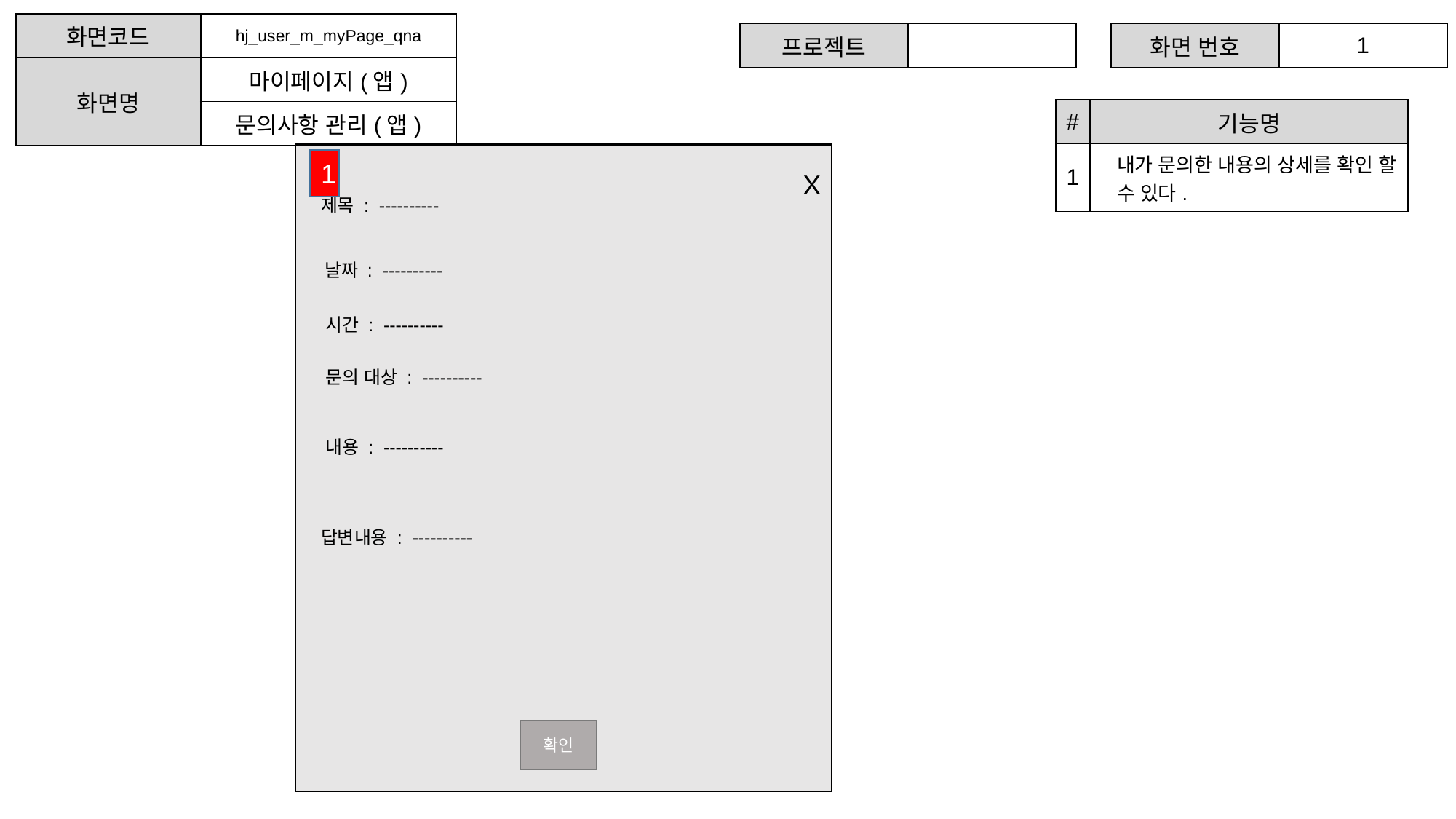

| 화면코드 | hj\_user\_m\_myPage\_qna |
| --- | --- |
| 화면명 | 마이페이지(앱) |
|  | 문의사항 관리(앱) |
| 프로젝트 |  |
| --- | --- |
| 화면 번호 | 1 |
| --- | --- |
| # | 기능명 |
| --- | --- |
| 1 | 내가 문의한 내용의 상세를 확인 할 수 있다. |

세미나존

1
X
제목 :  ----------
QnA
세미나존
세미나
밋업
날짜 :  ----------
시간 :  ----------
문의 대상 :  ----------
내용 :  ----------
답변내용 :  ----------
확인